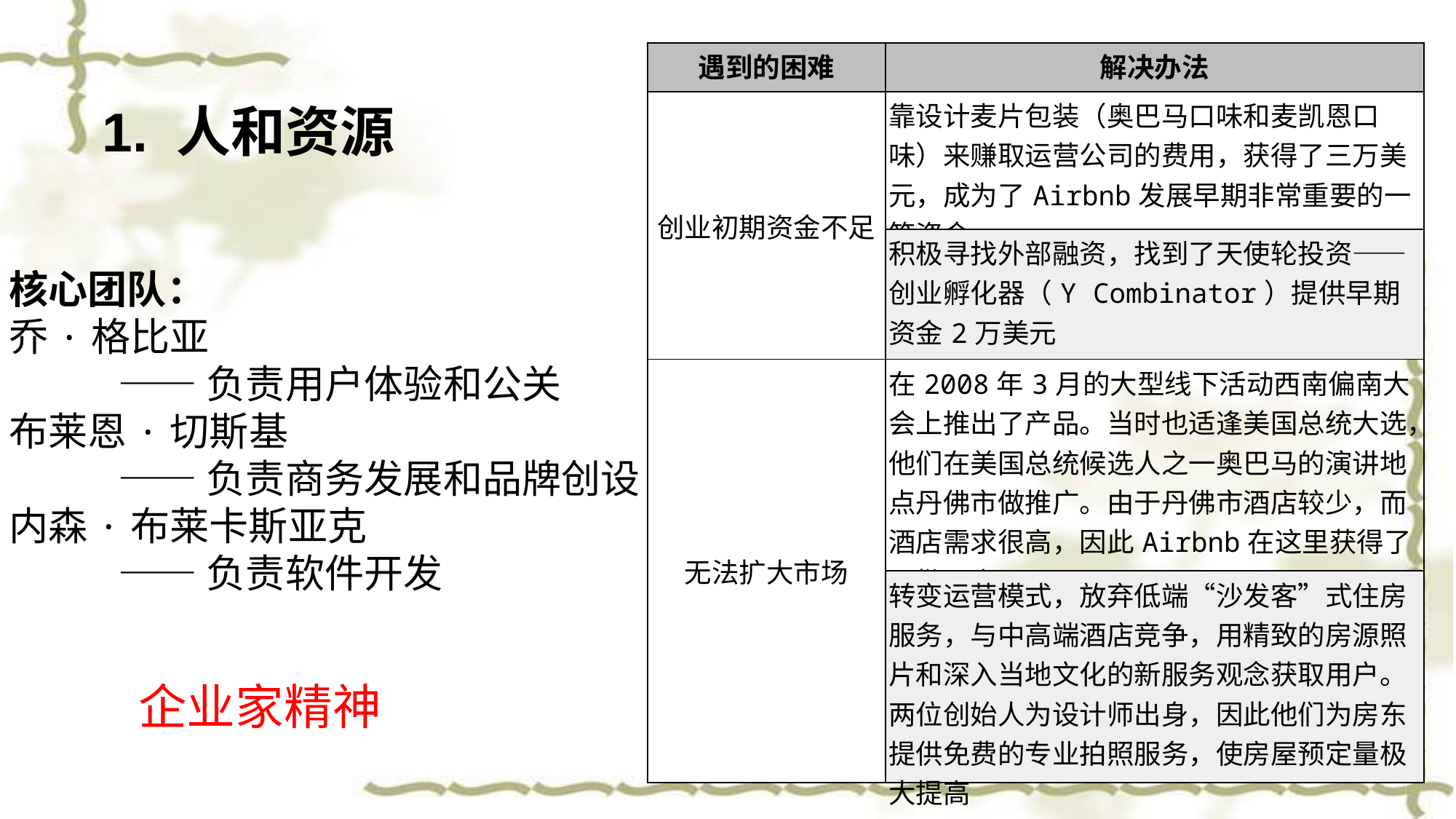

| 遇到的困难 | 解决办法 |
| --- | --- |
| 创业初期资金不足 | 靠设计麦片包装（奥巴马口味和麦凯恩口味）来赚取运营公司的费用，获得了三万美元，成为了Airbnb发展早期非常重要的一笔资金 |
|  | 积极寻找外部融资，找到了天使轮投资——创业孵化器（Y Combinator）提供早期资金2万美元 |
| 无法扩大市场 | 在2008年3月的大型线下活动西南偏南大会上推出了产品。当时也适逢美国总统大选，他们在美国总统候选人之一奥巴马的演讲地点丹佛市做推广。由于丹佛市酒店较少，而酒店需求很高，因此Airbnb在这里获得了一批用户 |
|  | 转变运营模式，放弃低端“沙发客”式住房服务，与中高端酒店竞争，用精致的房源照片和深入当地文化的新服务观念获取用户。两位创始人为设计师出身，因此他们为房东提供免费的专业拍照服务，使房屋预定量极大提高 |
#
1. 人和资源

核心团队：
乔·格比亚
	——负责用户体验和公关
布莱恩·切斯基
	——负责商务发展和品牌创设
内森·布莱卡斯亚克
	——负责软件开发

企业家精神